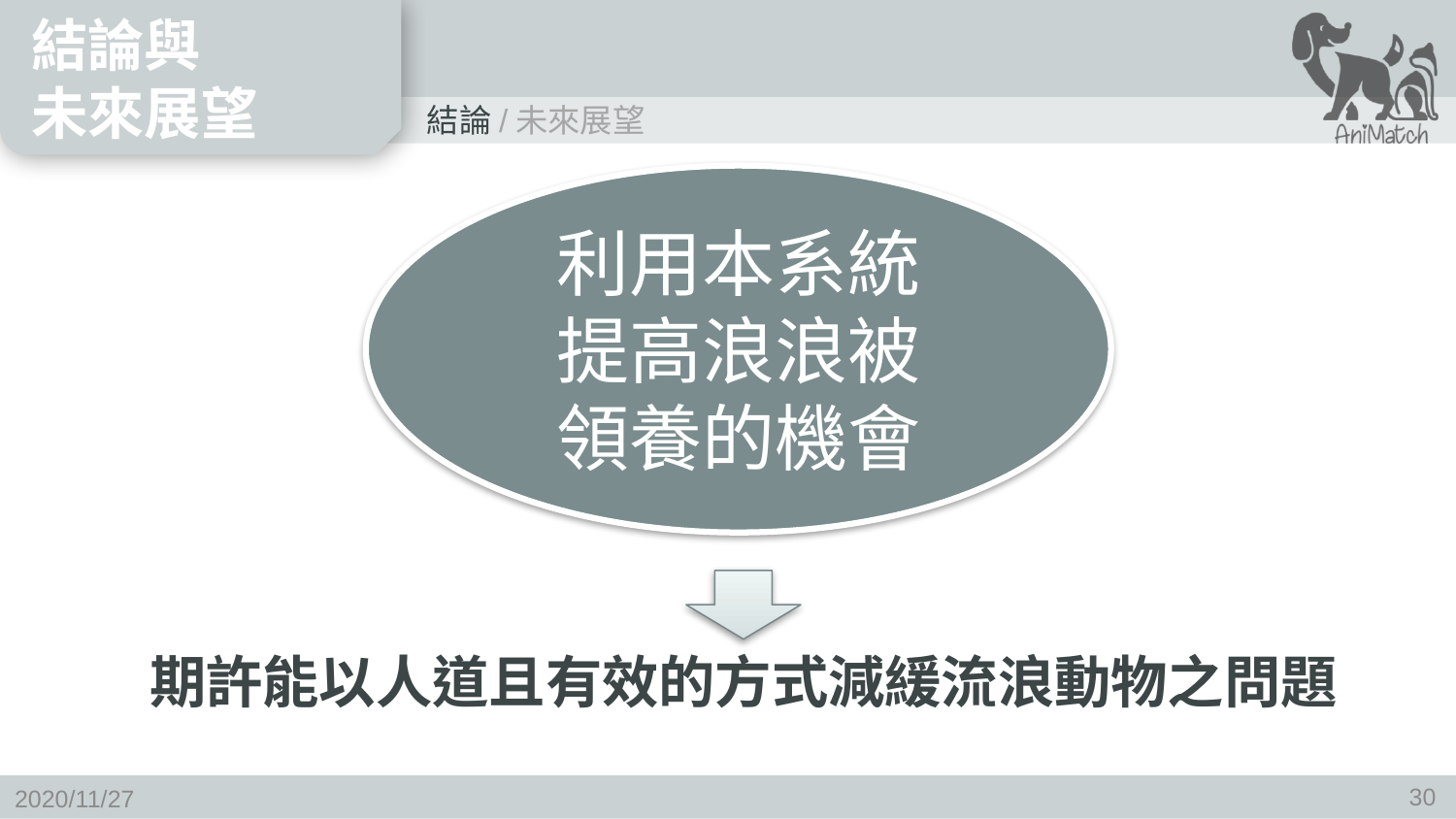

利用本系統
提高浪浪被
領養的機會

期許能以人道且有效的方式減緩流浪動物之問題
30
2020/11/27